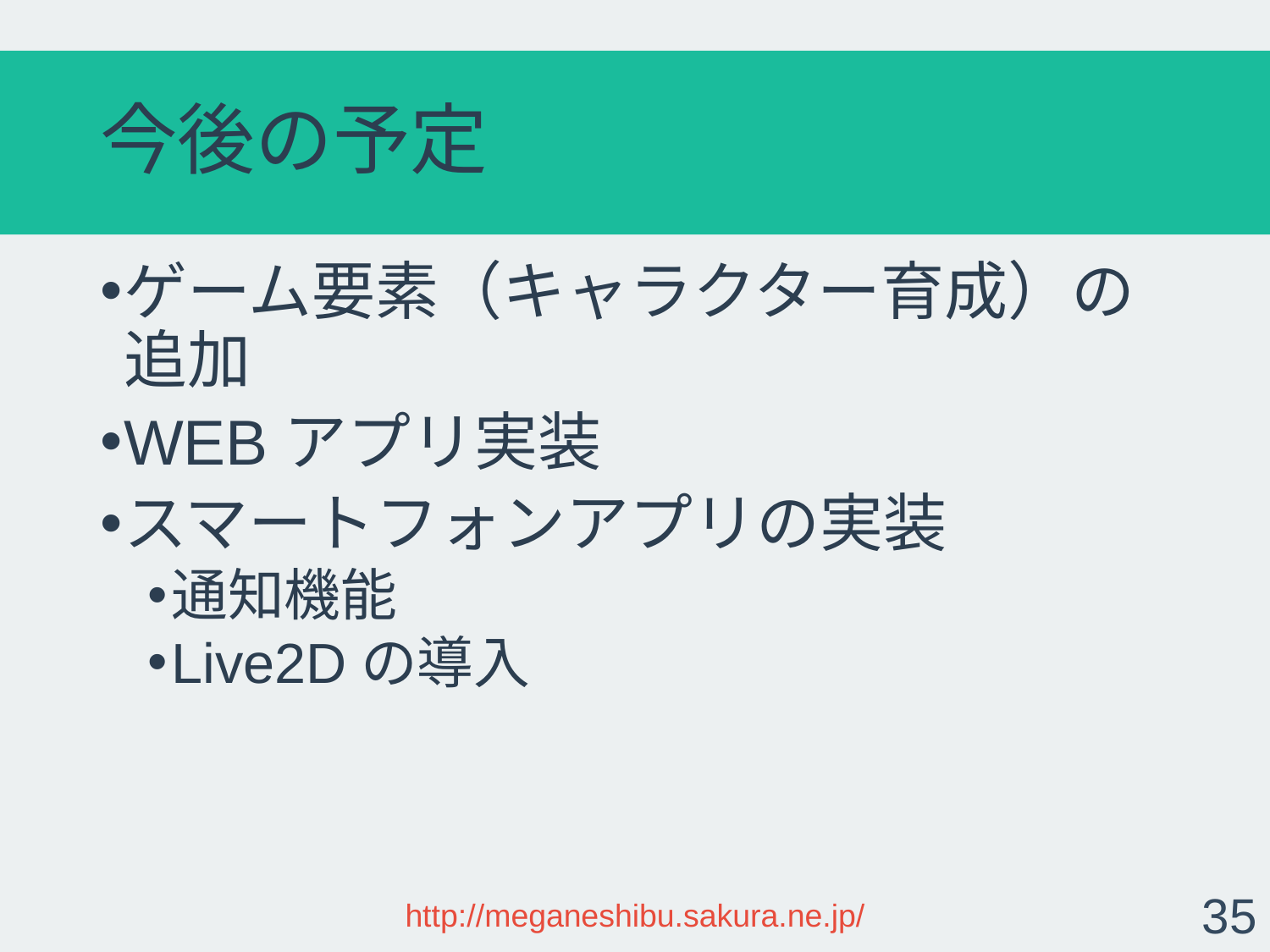

# 今後の予定
ゲーム要素（キャラクター育成）の
追加
WEBアプリ実装
スマートフォンアプリの実装
通知機能
Live2Dの導入
http://meganeshibu.sakura.ne.jp/
35